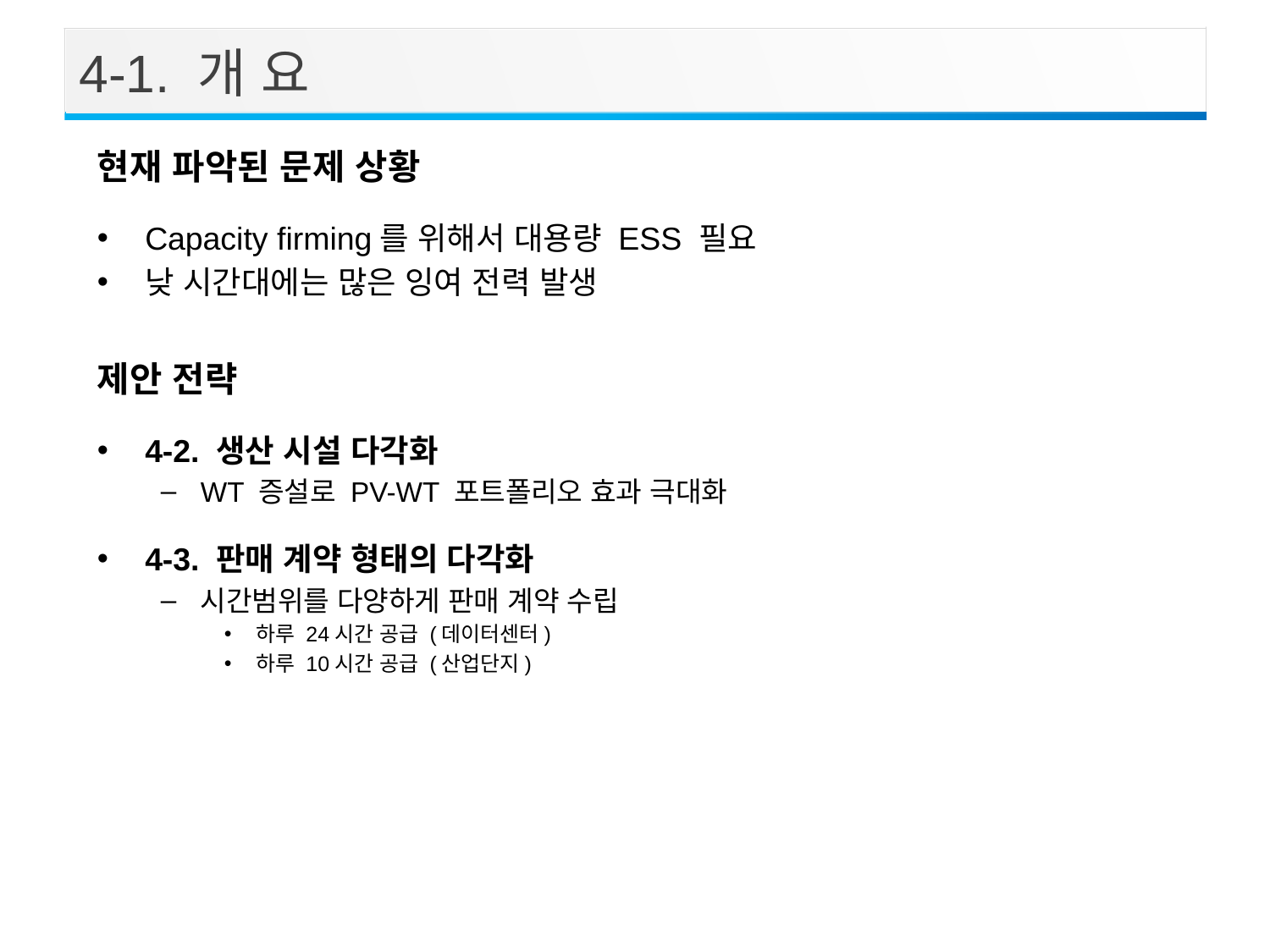

4-1. 개 요
현재 파악된 문제 상황

Capacity firming를 위해서 대용량 ESS 필요
낮 시간대에는 많은 잉여 전력 발생

제안 전략

4-2. 생산 시설 다각화
WT 증설로 PV-WT 포트폴리오 효과 극대화

4-3. 판매 계약 형태의 다각화
시간범위를 다양하게 판매 계약 수립
하루 24시간 공급 (데이터센터)
하루 10시간 공급 (산업단지)